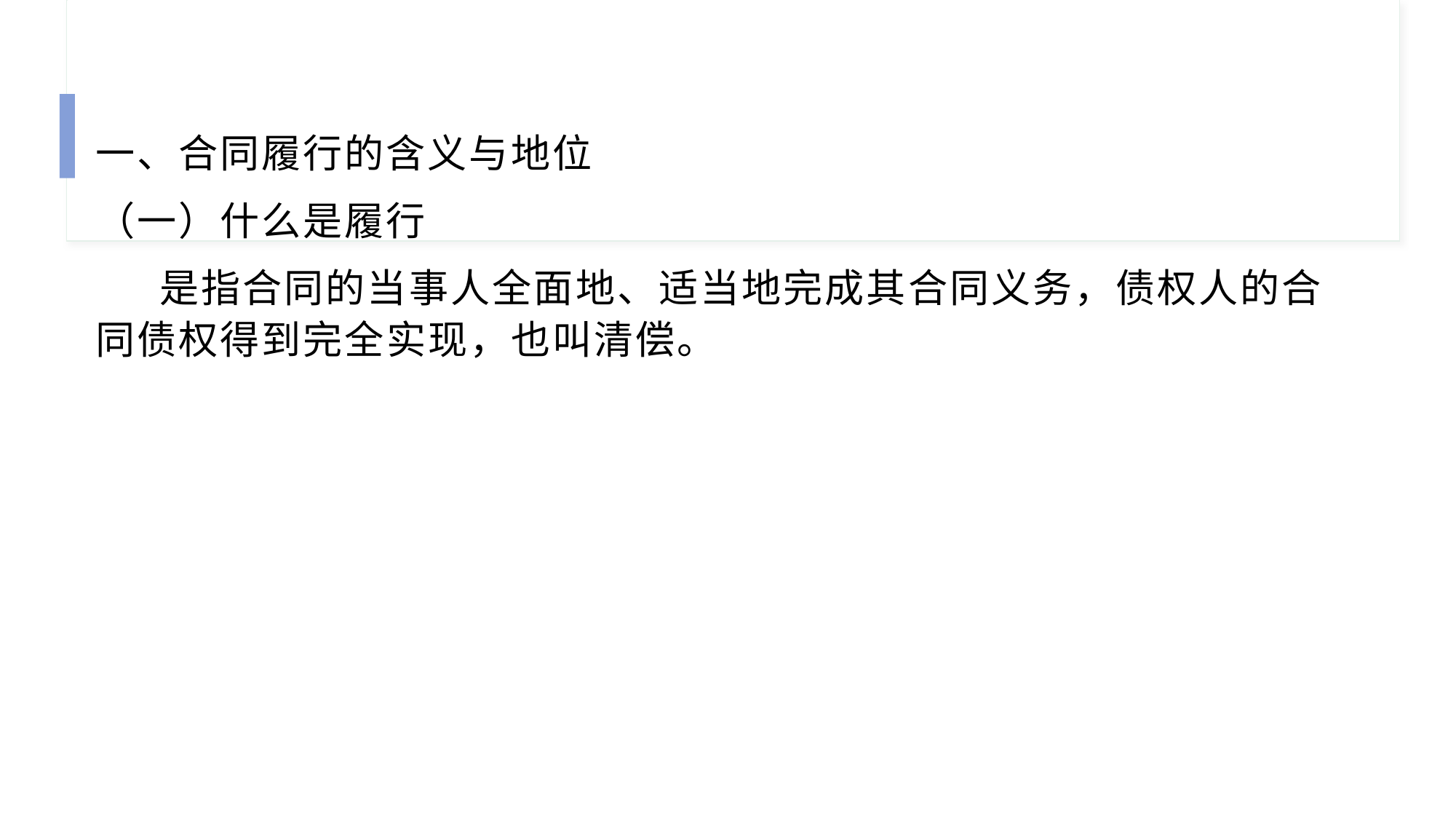

一、合同履行的含义与地位
（一）什么是履行
     是指合同的当事人全面地、适当地完成其合同义务，债权人的合同债权得到完全实现，也叫清偿。